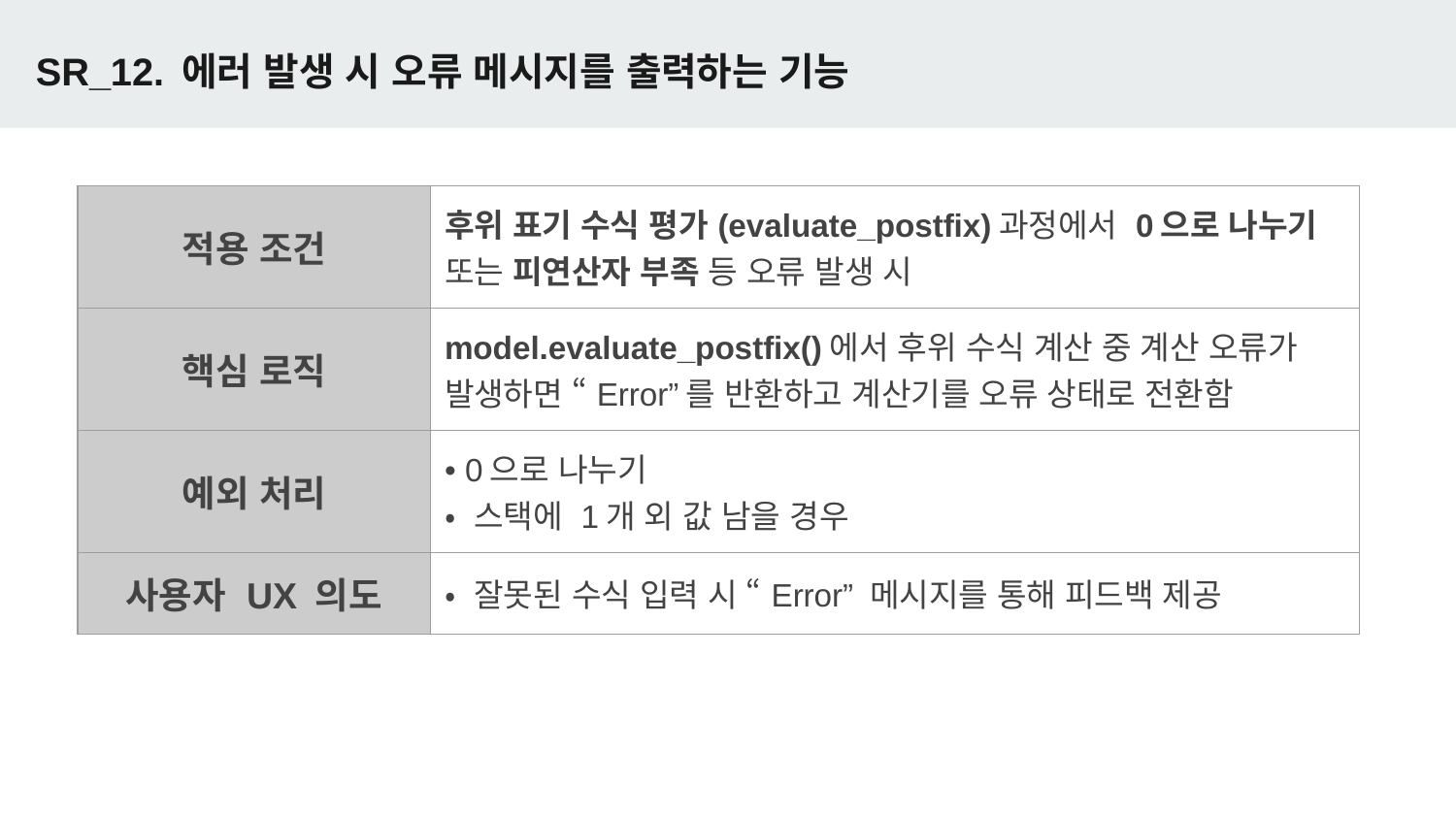

# SR_12. 에러 발생 시 오류 메시지를 출력하는 기능
| 적용 조건 | 후위 표기 수식 평가(evaluate\_postfix)과정에서 0으로 나누기 또는 피연산자 부족 등 오류 발생 시 |
| --- | --- |
| 핵심 로직 | model.evaluate\_postfix()에서 후위 수식 계산 중 계산 오류가 발생하면 “Error”를 반환하고 계산기를 오류 상태로 전환함 |
| 예외 처리 | • 0으로 나누기 • 스택에 1개 외 값 남을 경우 |
| 사용자 UX 의도 | • 잘못된 수식 입력 시 “Error” 메시지를 통해 피드백 제공 |